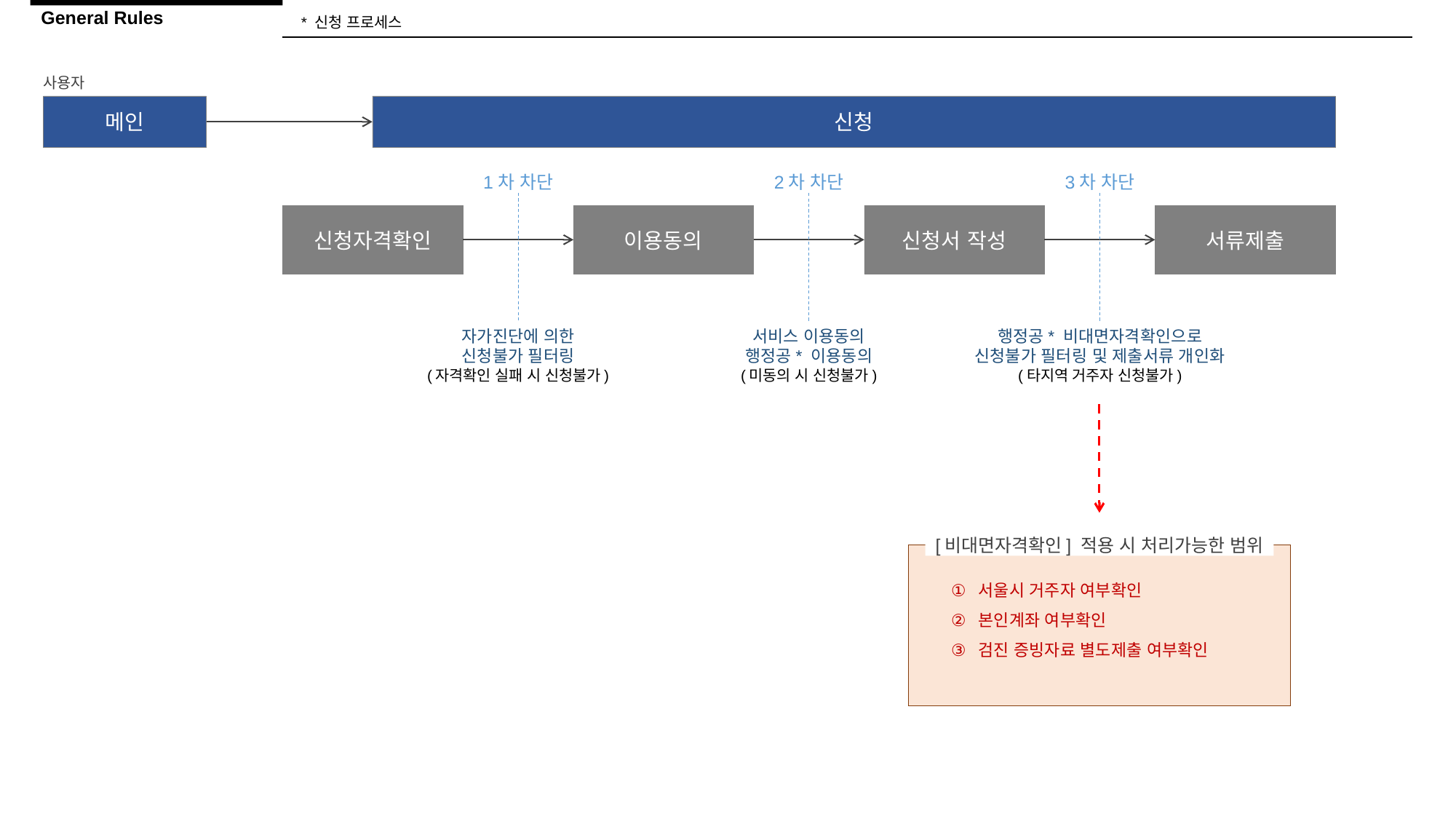

General Rules
* 신청 프로세스
사용자
메인
신청
1차 차단
2차 차단
3차 차단
신청자격확인
이용동의
신청서 작성
서류제출
자가진단에 의한
신청불가 필터링
(자격확인 실패 시 신청불가)
서비스 이용동의
행정공* 이용동의
(미동의 시 신청불가)
행정공* 비대면자격확인으로
신청불가 필터링 및 제출서류 개인화
(타지역 거주자 신청불가)
  [비대면자격확인] 적용 시 처리가능한 범위

서울시 거주자 여부확인
본인계좌 여부확인
검진 증빙자료 별도제출 여부확인